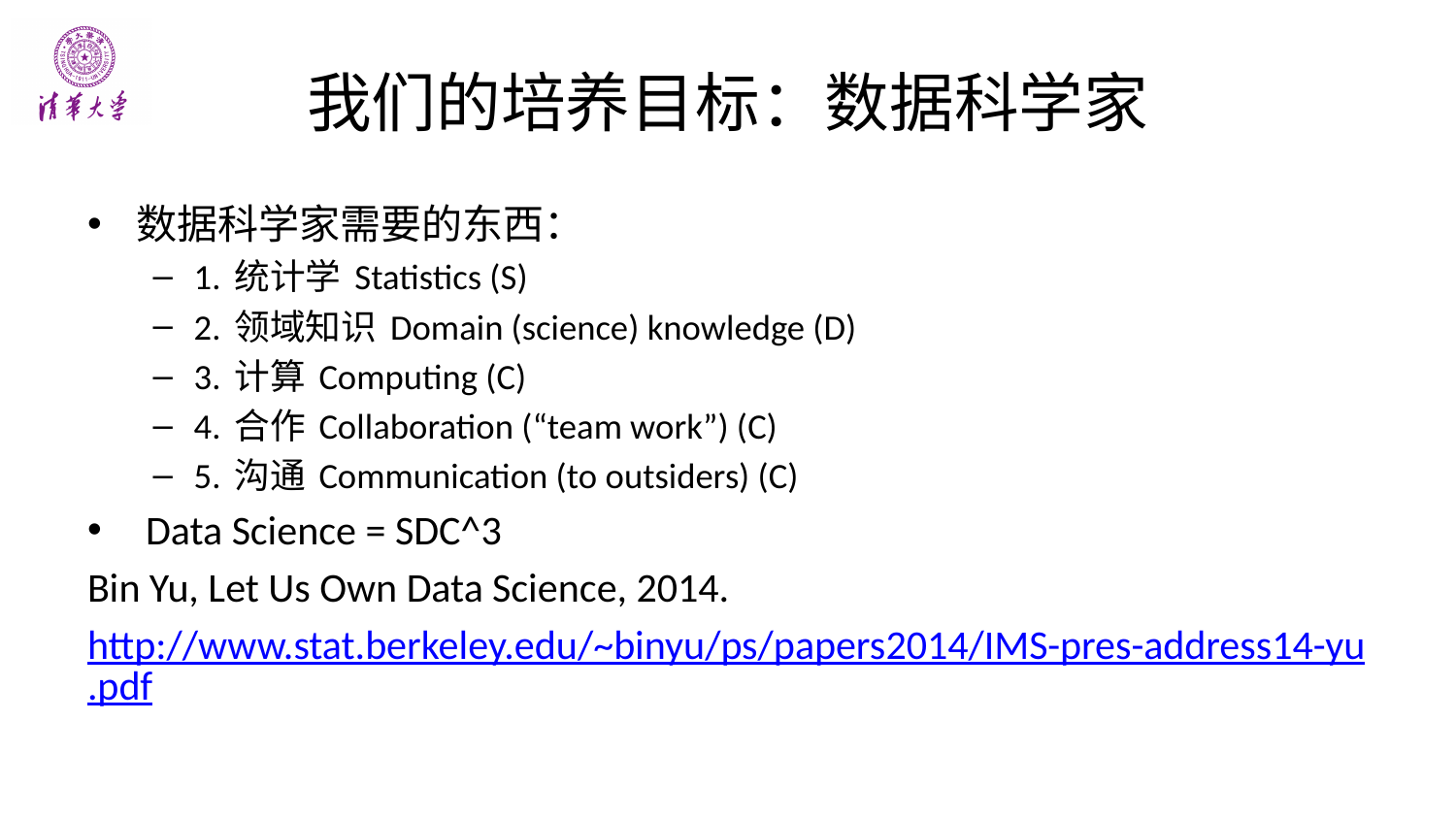

# 我们的培养目标：数据科学家
数据科学家需要的东西：
1. 统计学 Statistics (S)
2. 领域知识 Domain (science) knowledge (D)
3. 计算 Computing (C)
4. 合作 Collaboration (“team work”) (C)
5. 沟通 Communication (to outsiders) (C)
 Data Science = SDC^3
Bin Yu, Let Us Own Data Science, 2014.
http://www.stat.berkeley.edu/~binyu/ps/papers2014/IMS-pres-address14-yu.pdf